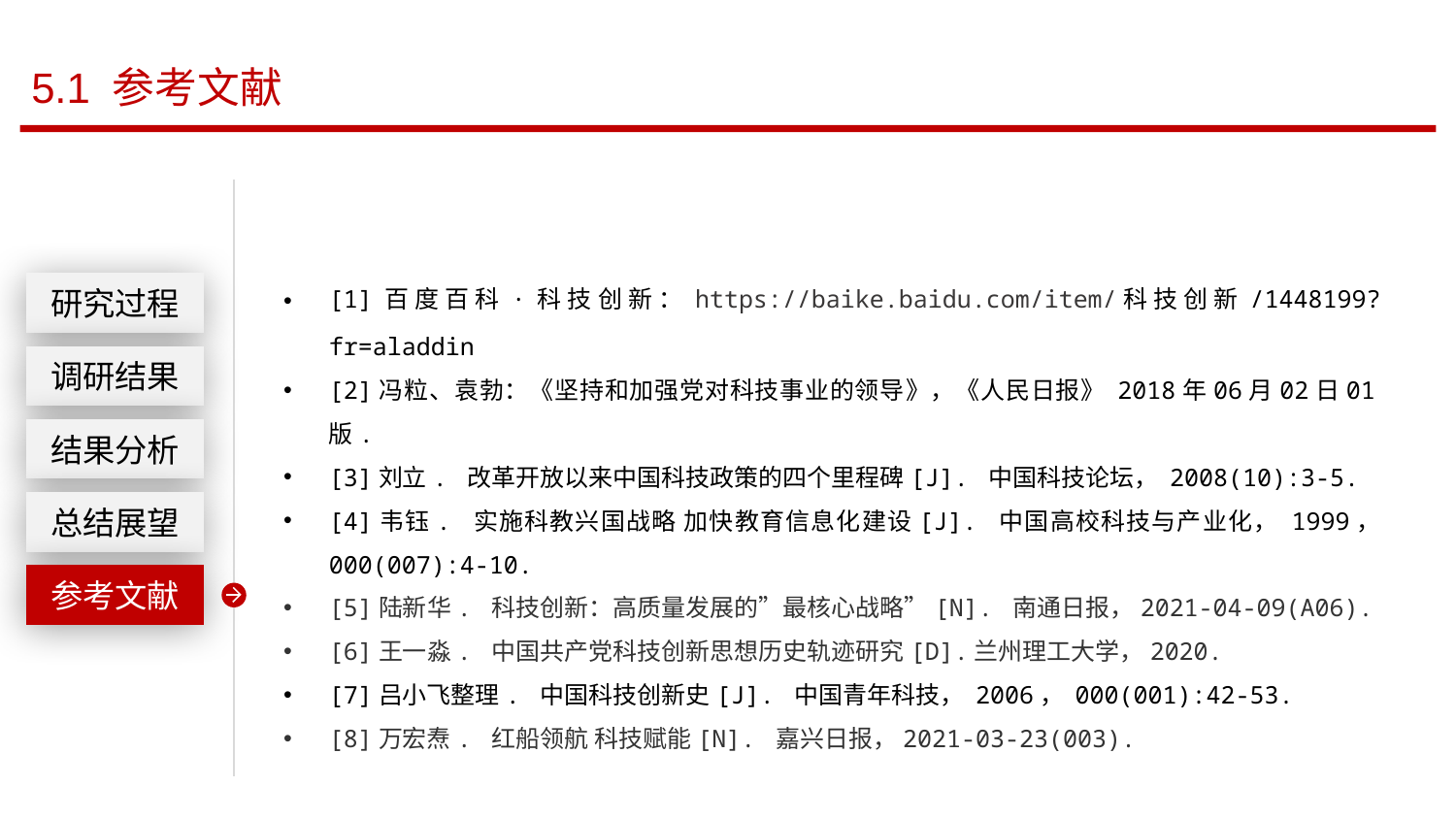

5.1 参考文献

[1]百度百科·科技创新：https://baike.baidu.com/item/科技创新/1448199?fr=aladdin
[2]冯粒、袁勃：《坚持和加强党对科技事业的领导》，《人民日报》 2018年06月02日01版.
[3]刘立. 改革开放以来中国科技政策的四个里程碑[J]. 中国科技论坛， 2008(10):3-5.
[4]韦钰. 实施科教兴国战略 加快教育信息化建设[J]. 中国高校科技与产业化， 1999， 000(007):4-10.
[5]陆新华. 科技创新：高质量发展的”最核心战略”[N]. 南通日报，2021-04-09(A06).
[6]王一淼. 中国共产党科技创新思想历史轨迹研究[D].兰州理工大学，2020.
[7]吕小飞整理. 中国科技创新史[J]. 中国青年科技， 2006， 000(001):42-53.
[8]万宏焘. 红船领航 科技赋能[N]. 嘉兴日报，2021-03-23(003).
研究过程
调研结果
结果分析
总结展望
参考文献